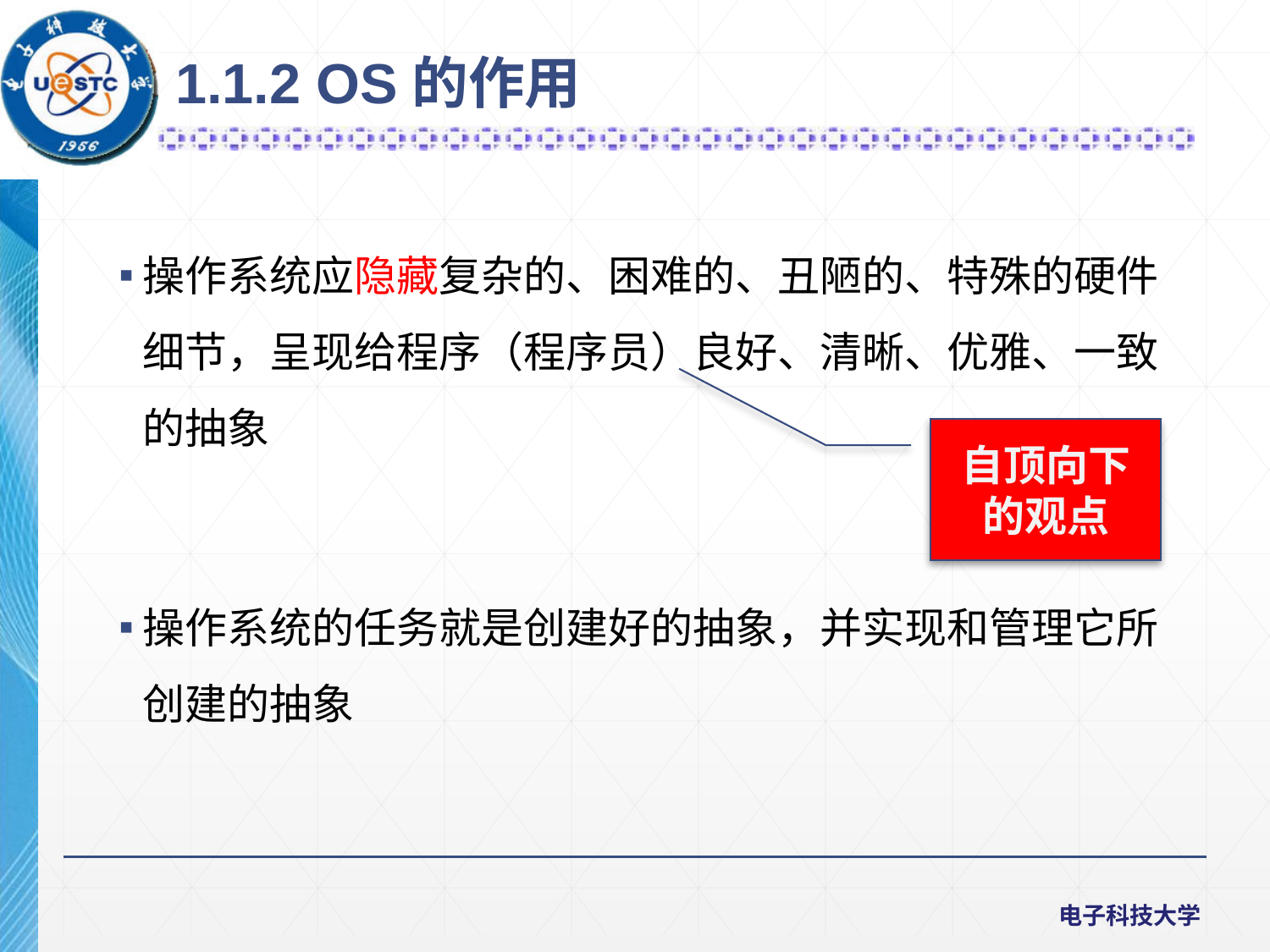

1.1.2 OS的作用
操作系统应隐藏复杂的、困难的、丑陋的、特殊的硬件细节，呈现给程序（程序员）良好、清晰、优雅、一致的抽象

操作系统的任务就是创建好的抽象，并实现和管理它所创建的抽象

自顶向下的观点